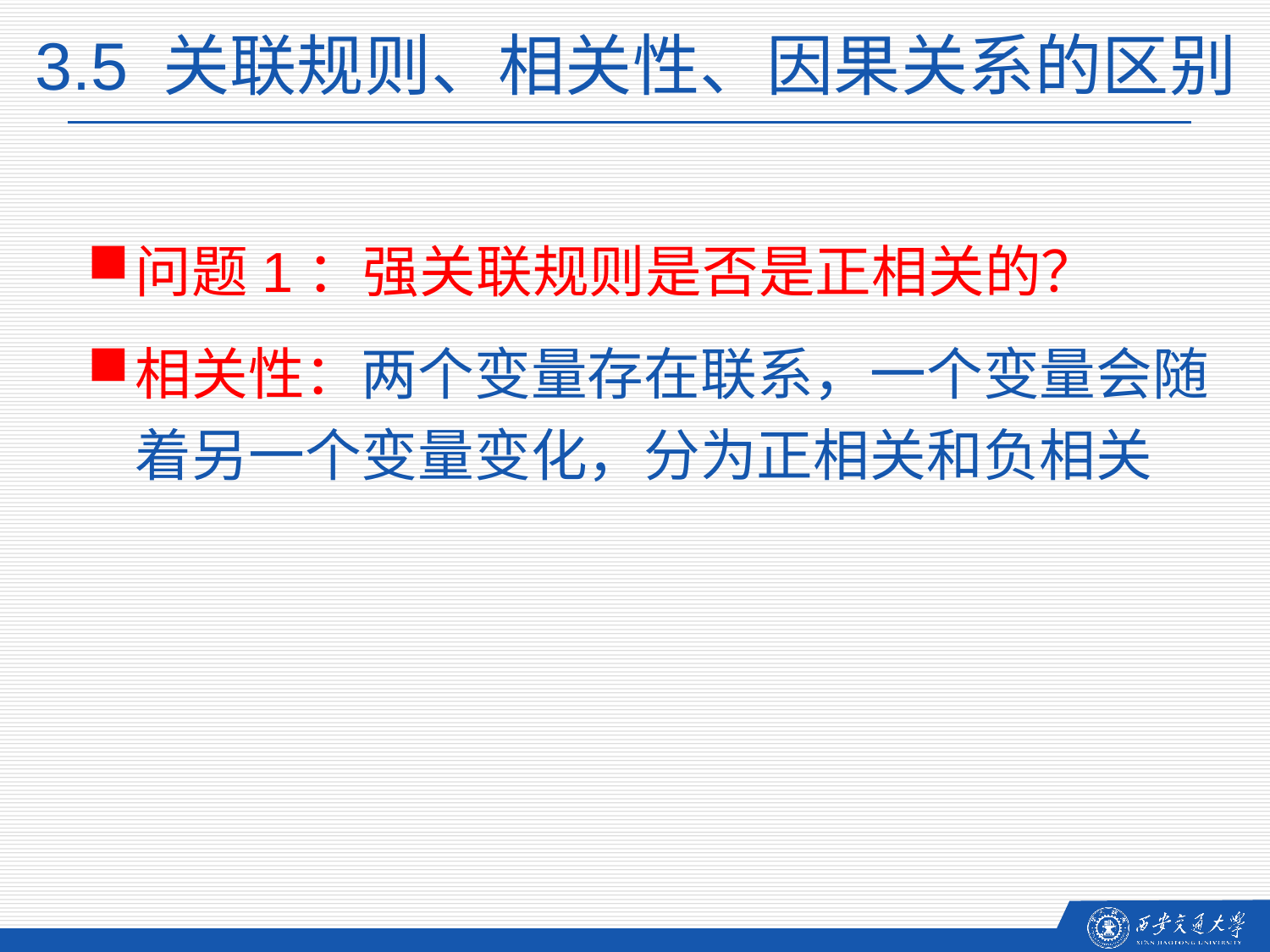

3.5 关联规则、相关性、因果关系的区别
问题1：强关联规则是否是正相关的？
相关性：两个变量存在联系，一个变量会随着另一个变量变化，分为正相关和负相关